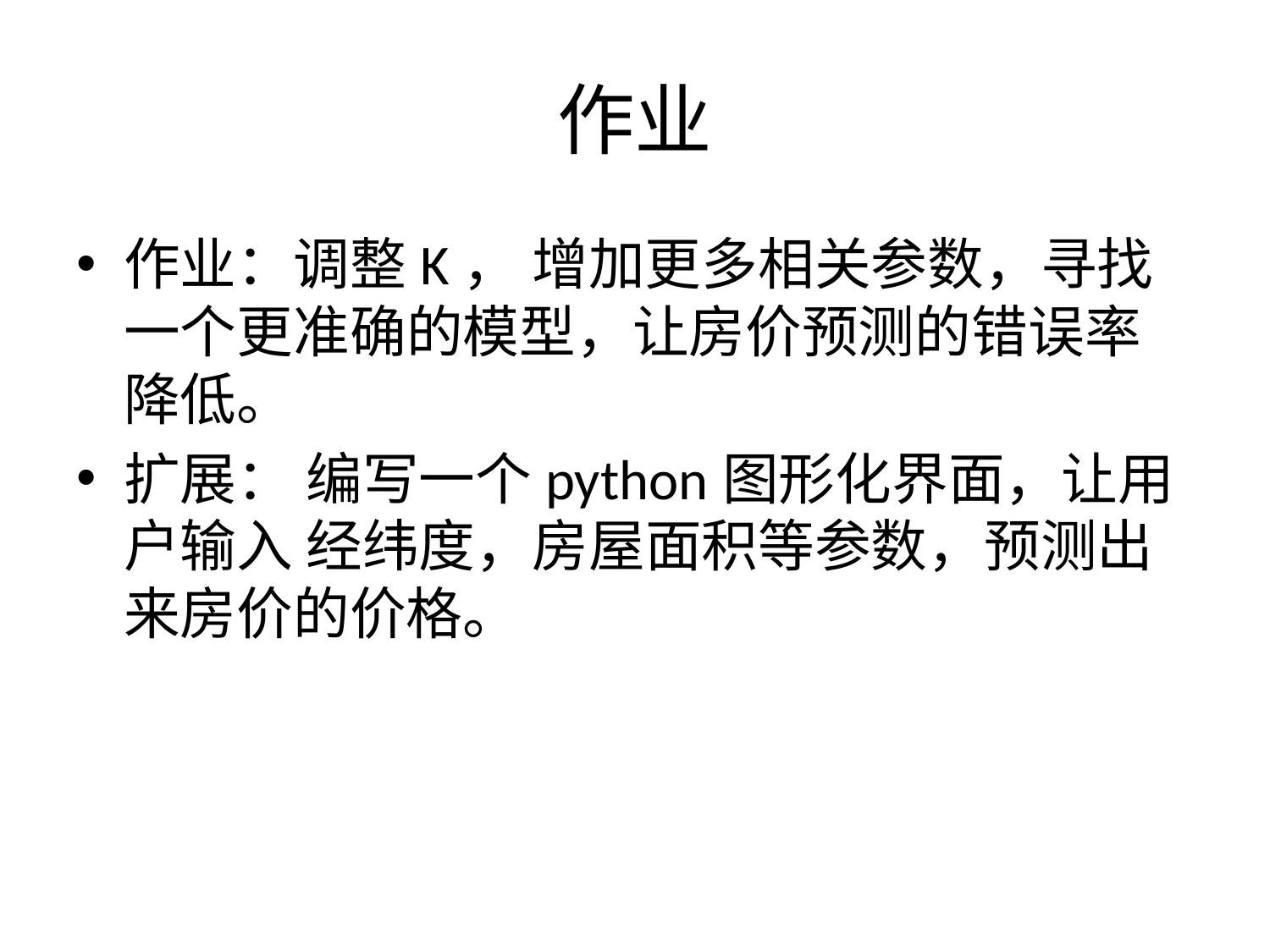

# 作业
作业：调整K， 增加更多相关参数，寻找一个更准确的模型，让房价预测的错误率降低。
扩展： 编写一个python图形化界面，让用户输入 经纬度，房屋面积等参数，预测出来房价的价格。